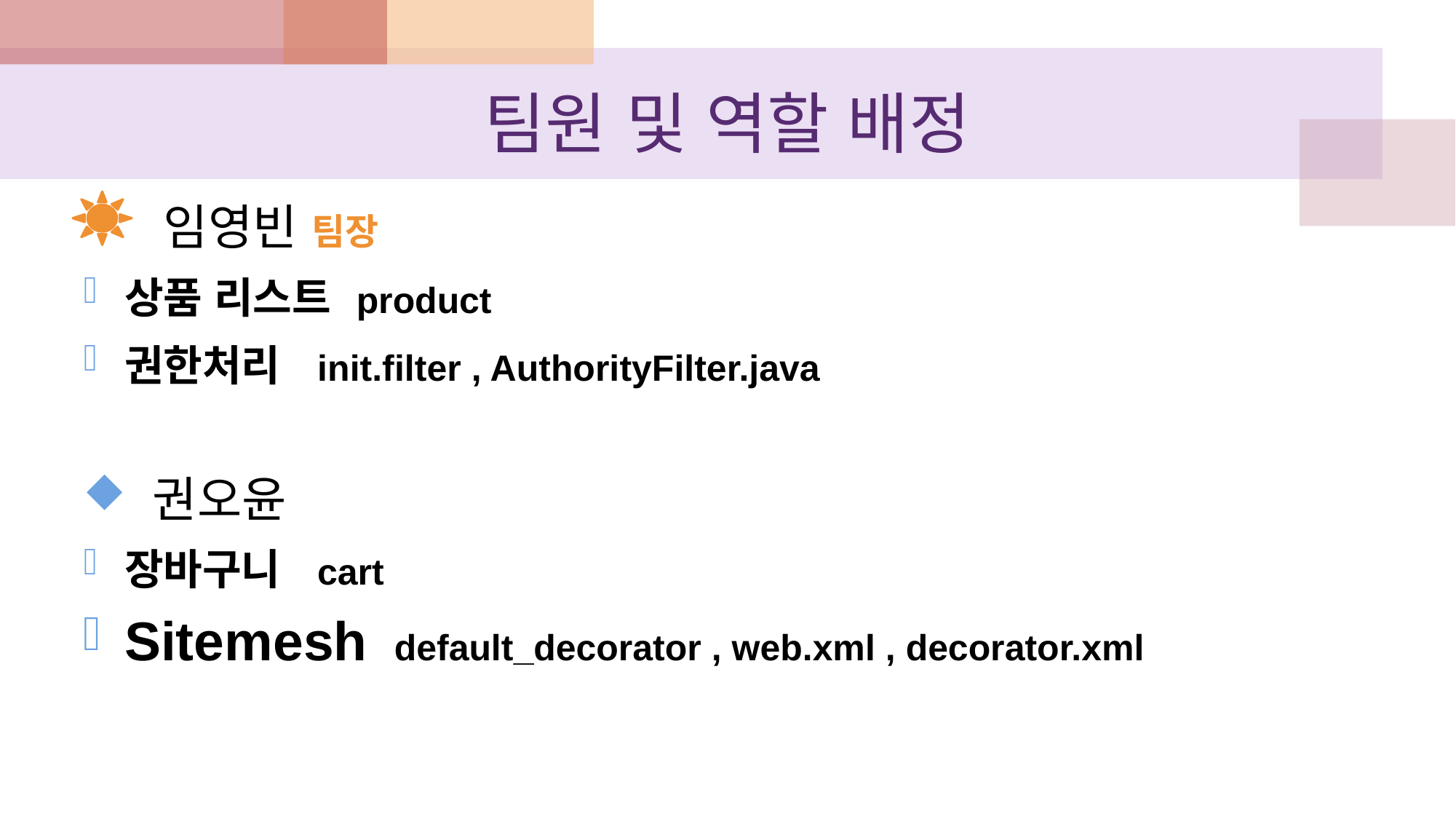

# 팀원 및 역할 배정
     임영빈 팀장
상품 리스트 product
권한처리  init.filter , AuthorityFilter.java

 권오윤
장바구니  cart
Sitemesh  default_decorator , web.xml , decorator.xml